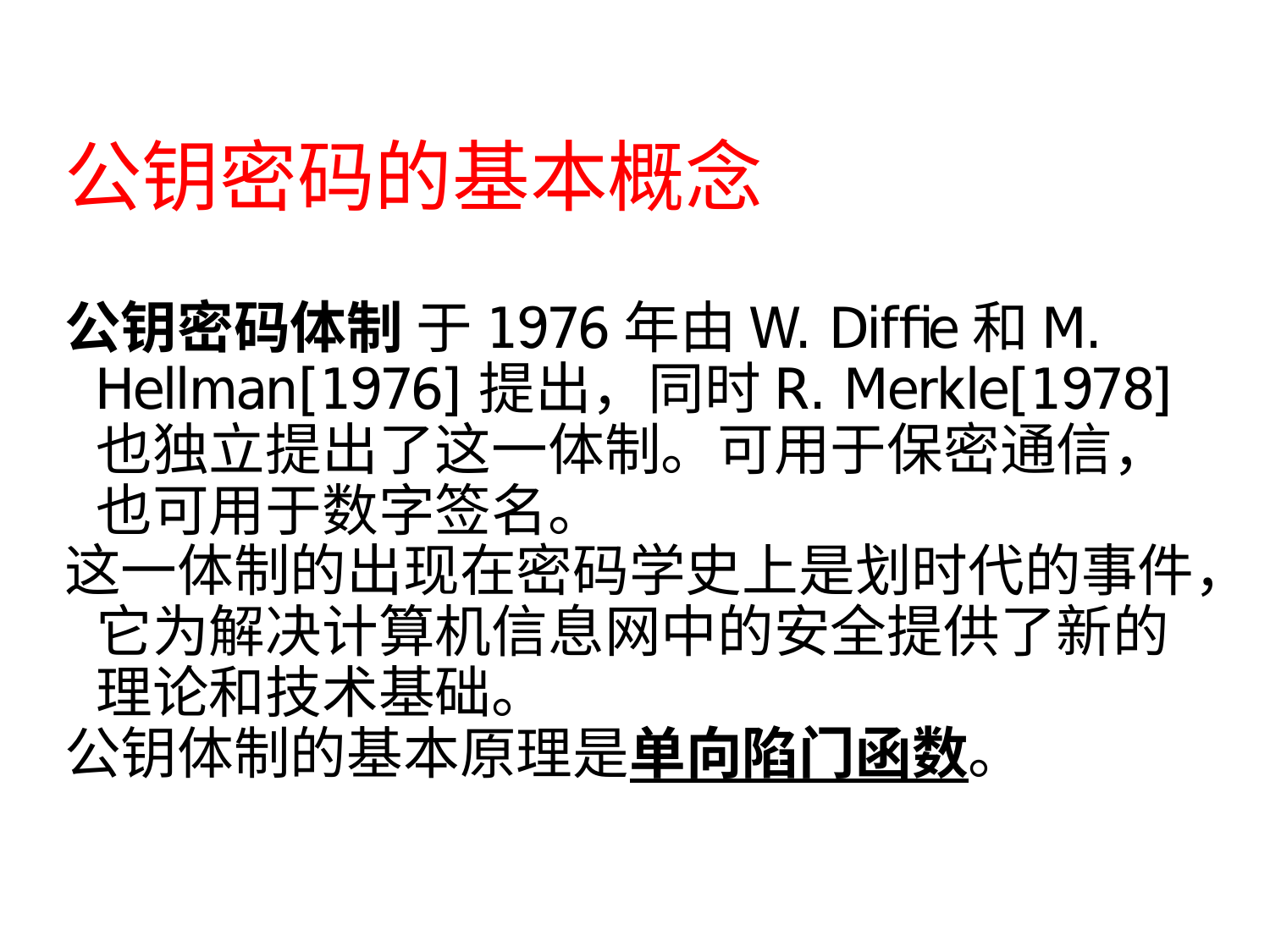

# 公钥密码的基本概念
公钥密码体制 于1976年由W. Diffie和M. Hellman[1976]提出，同时R. Merkle[1978]也独立提出了这一体制。可用于保密通信，也可用于数字签名。
这一体制的出现在密码学史上是划时代的事件，它为解决计算机信息网中的安全提供了新的理论和技术基础。
公钥体制的基本原理是单向陷门函数。
8